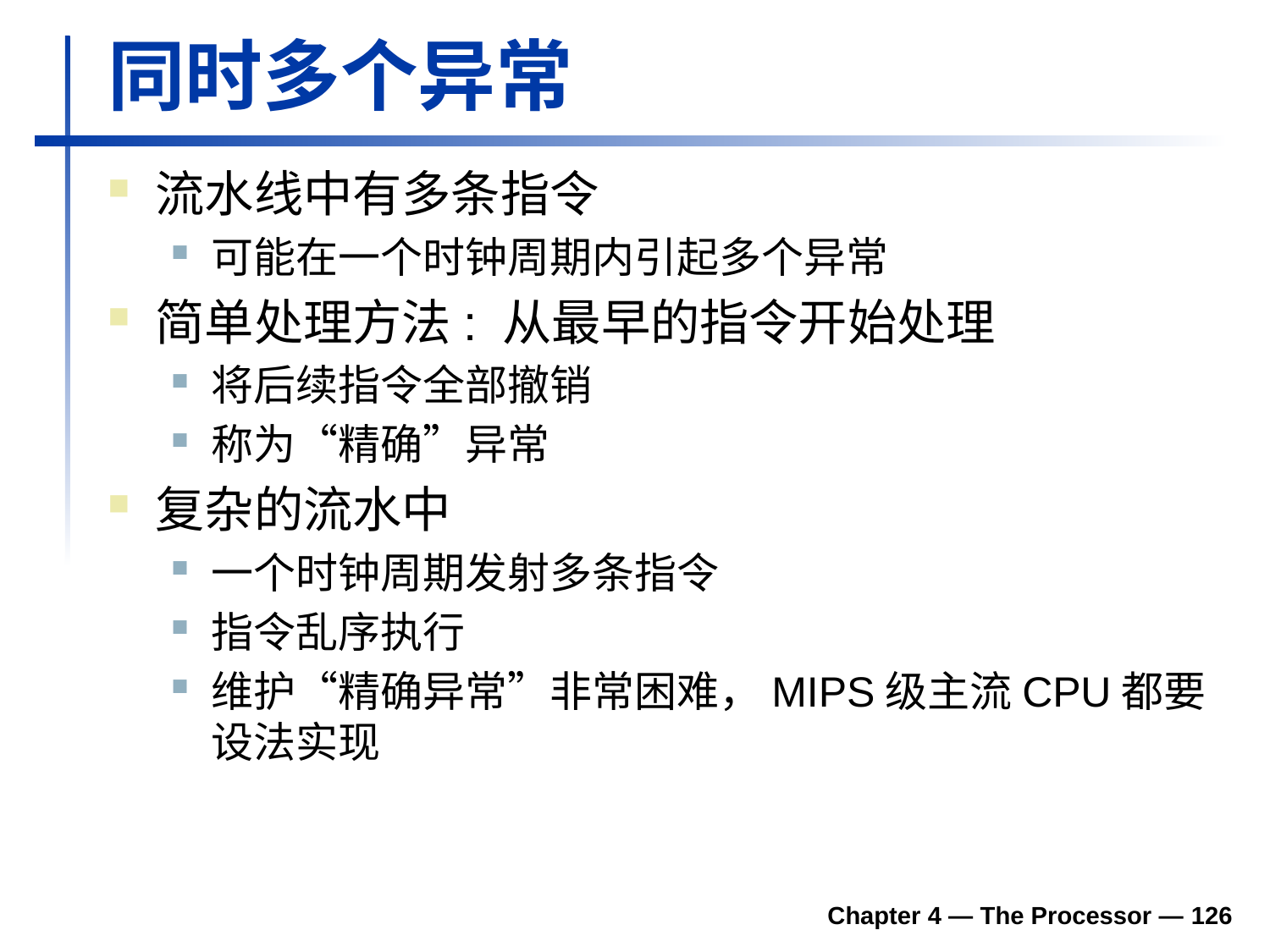

# 同时多个异常
流水线中有多条指令
可能在一个时钟周期内引起多个异常
简单处理方法: 从最早的指令开始处理
将后续指令全部撤销
称为“精确”异常
复杂的流水中
一个时钟周期发射多条指令
指令乱序执行
维护“精确异常”非常困难，MIPS级主流CPU都要设法实现

Chapter 4 — The Processor — 126